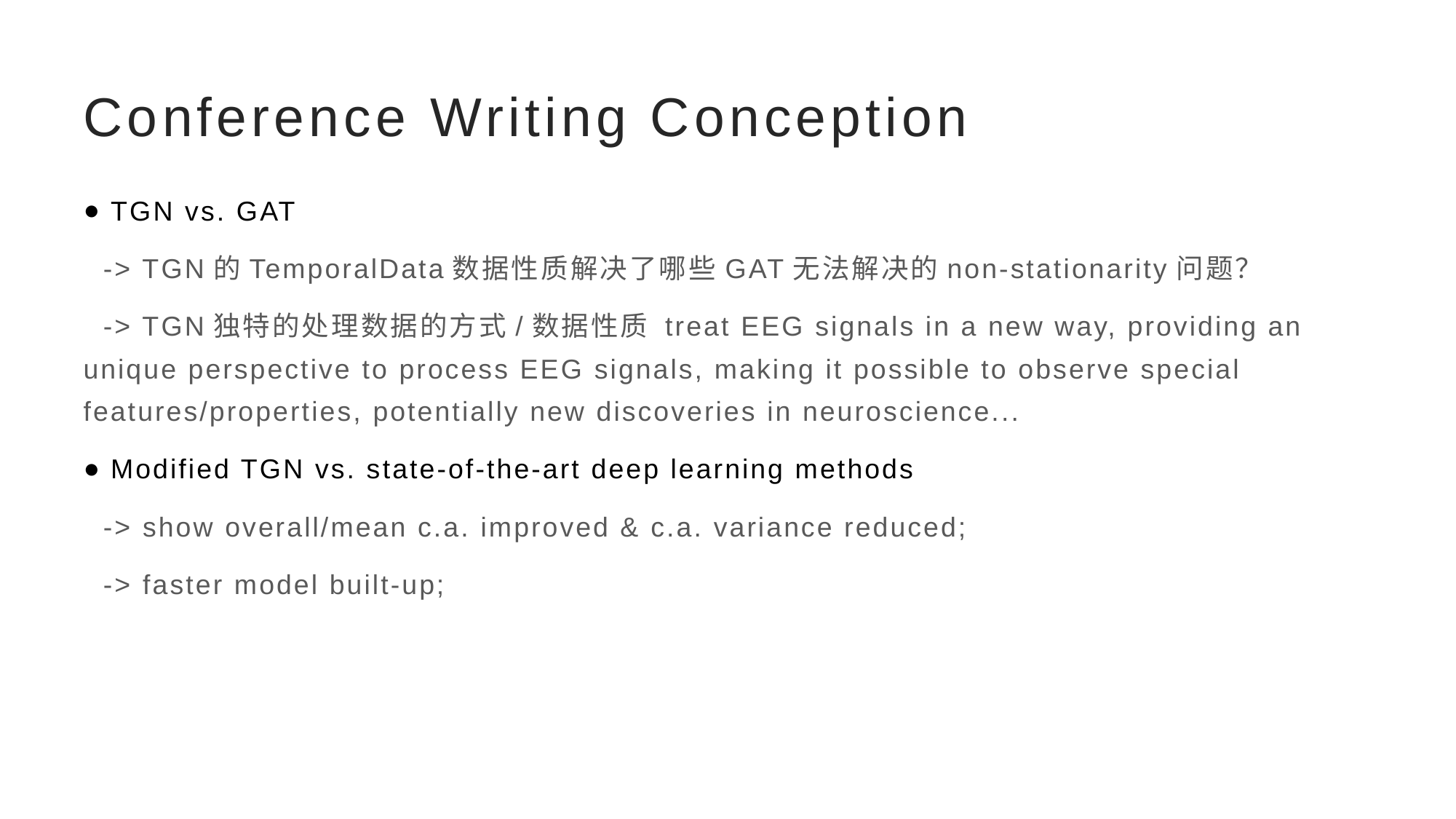

# Conference Writing Conception
TGN vs. GAT
  -> TGN的TemporalData数据性质解决了哪些GAT无法解决的non-stationarity问题？
  -> TGN独特的处理数据的方式/数据性质 treat EEG signals in a new way, providing an unique perspective to process EEG signals, making it possible to observe special features/properties, potentially new discoveries in neuroscience...
Modified TGN vs. state-of-the-art deep learning methods
  -> show overall/mean c.a. improved & c.a. variance reduced;
  -> faster model built-up;